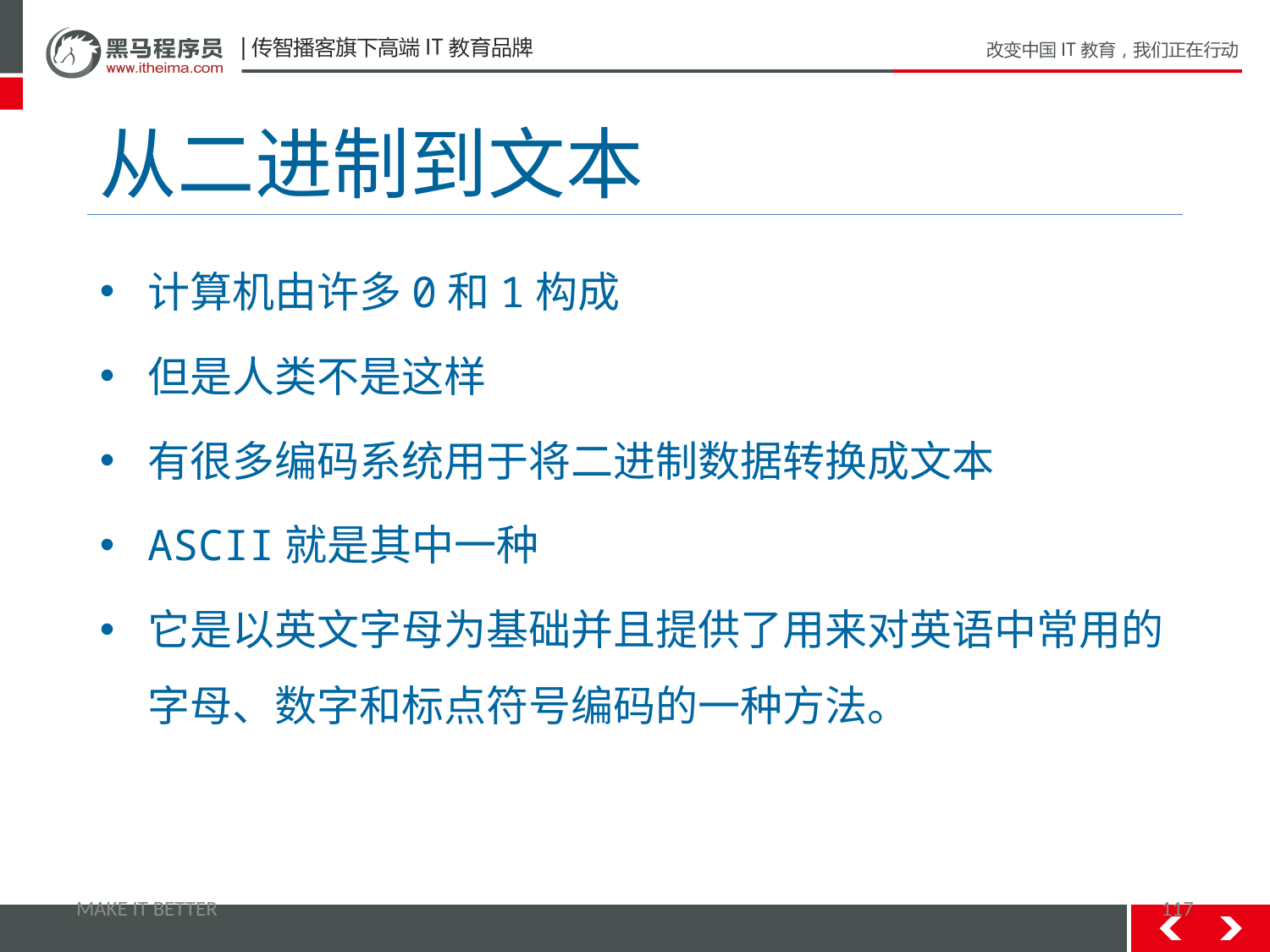

# 从二进制到文本
计算机由许多0和1构成
但是人类不是这样
有很多编码系统用于将二进制数据转换成文本
ASCII就是其中一种
它是以英文字母为基础并且提供了用来对英语中常用的字母、数字和标点符号编码的一种方法。
MAKE IT BETTER
117